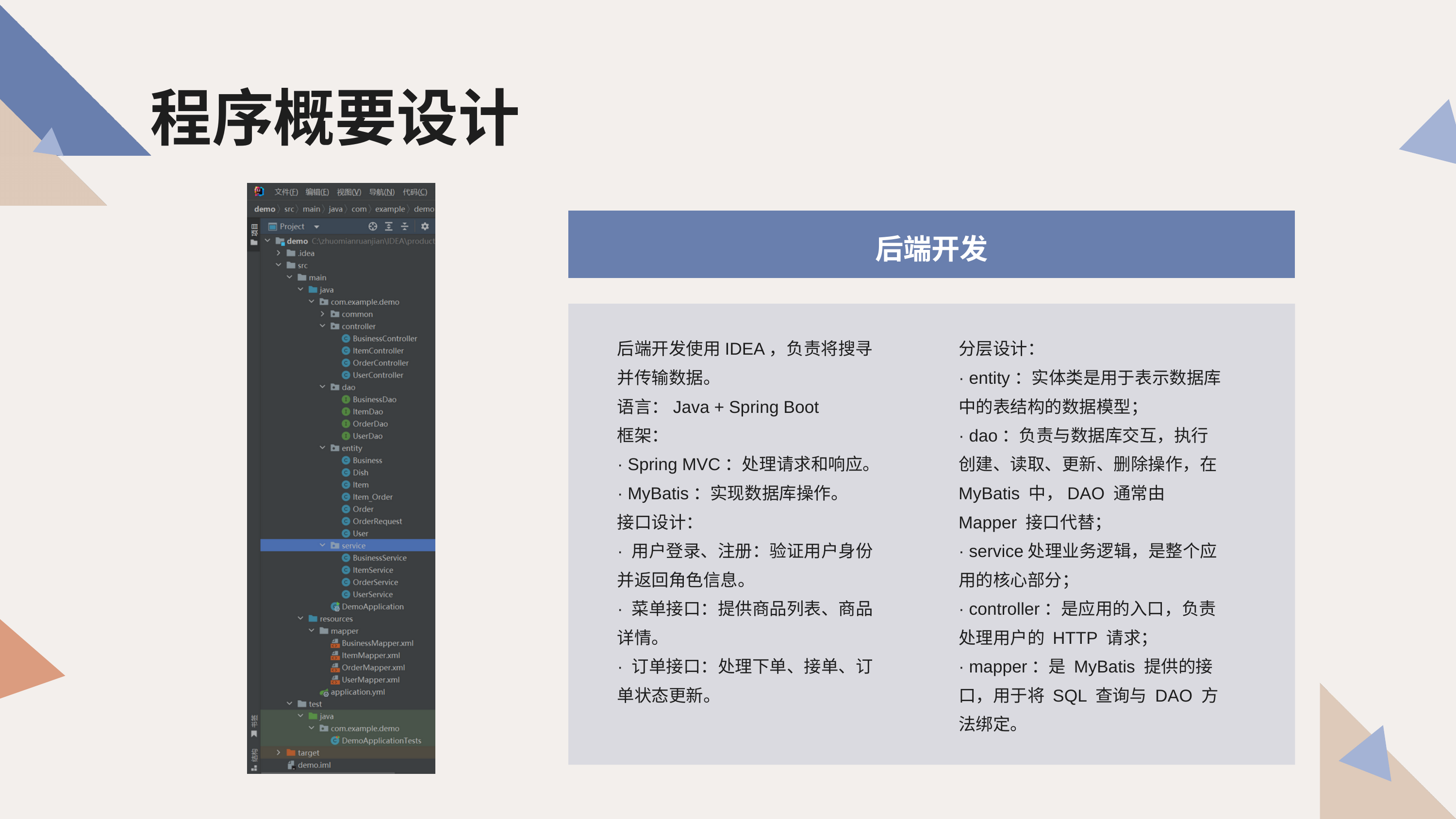

程序概要设计

后端开发

后端开发使用IDEA，负责将搜寻并传输数据。
语言：Java + Spring Boot
框架：
· Spring MVC：处理请求和响应。
· MyBatis：实现数据库操作。
接口设计：
· 用户登录、注册：验证用户身份并返回角色信息。
· 菜单接口：提供商品列表、商品详情。
· 订单接口：处理下单、接单、订单状态更新。

分层设计：
· entity：实体类是用于表示数据库中的表结构的数据模型；
· dao：负责与数据库交互，执行创建、读取、更新、删除操作，在 MyBatis 中，DAO 通常由 Mapper 接口代替；
· service处理业务逻辑，是整个应用的核心部分；
· controller：是应用的入口，负责处理用户的 HTTP 请求；
· mapper：是 MyBatis 提供的接口，用于将 SQL 查询与 DAO 方法绑定。